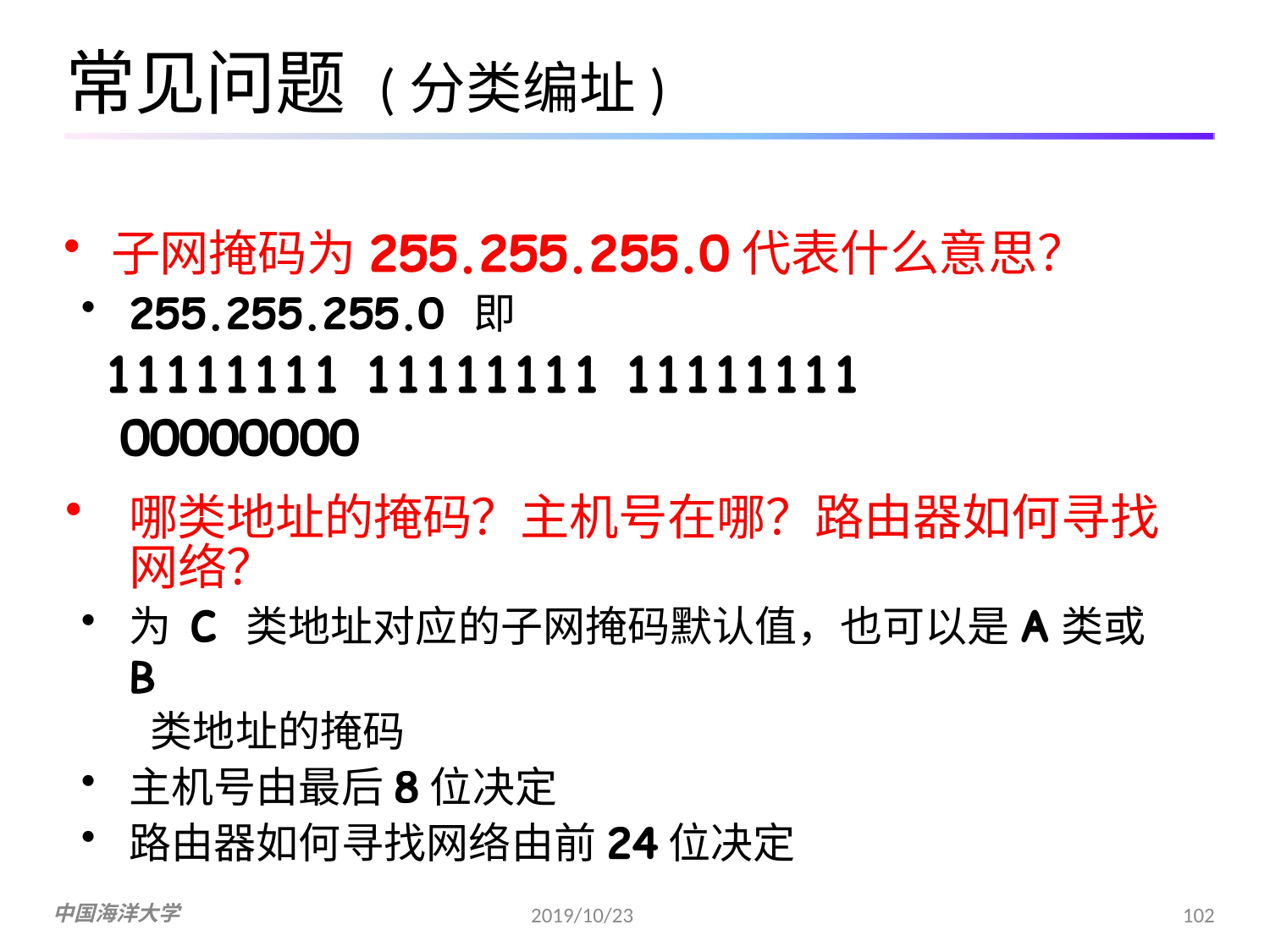

# 常见问题 (分类编址)
子网掩码为255.255.255.0代表什么意思？
255.255.255.0 即
  11111111 11111111 11111111
00000000

哪类地址的掩码？主机号在哪？路由器如何寻找网络？
为 C 类地址对应的子网掩码默认值，也可以是A类或B
  类地址的掩码
主机号由最后8位决定
路由器如何寻找网络由前24位决定